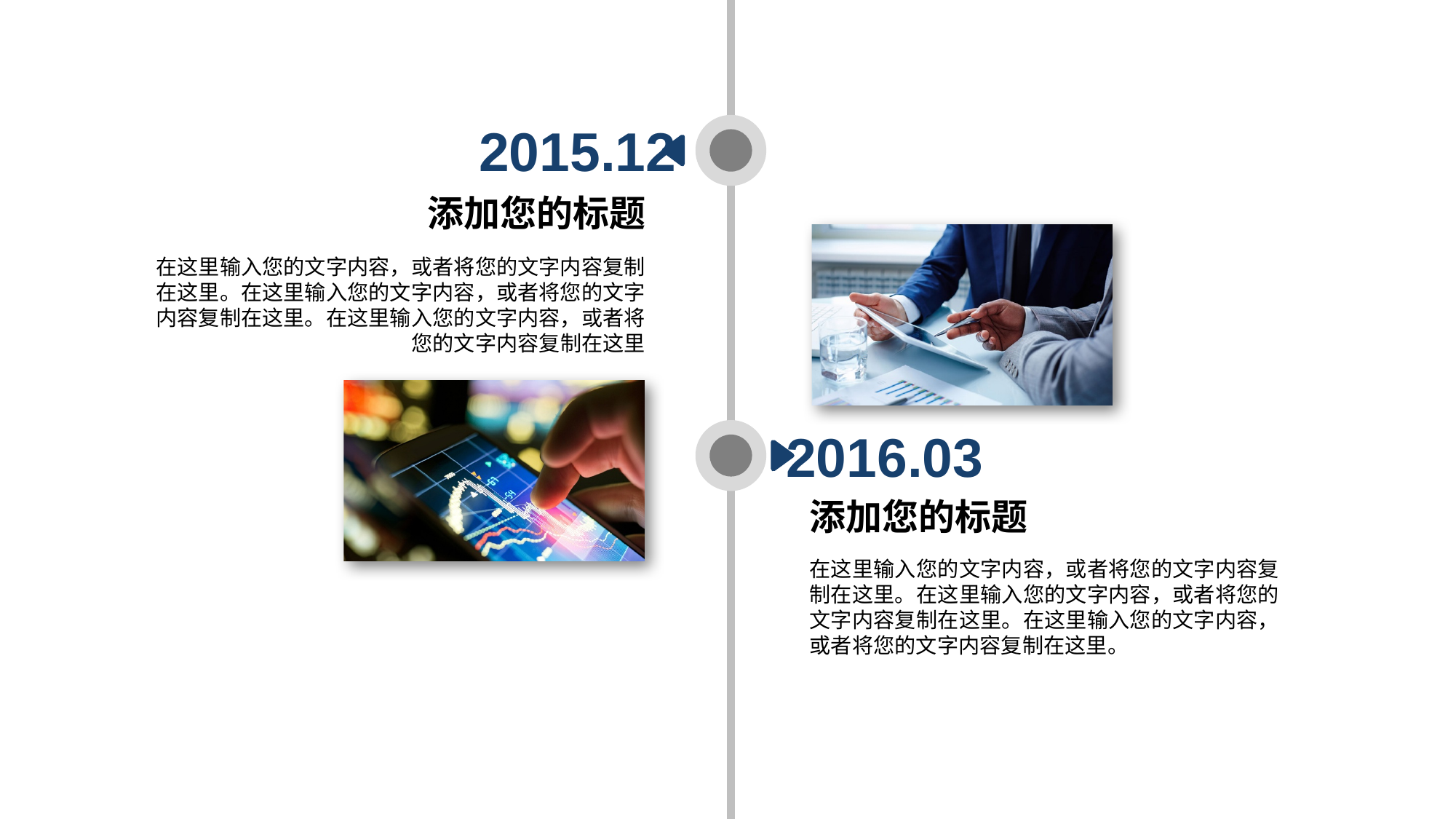

2015.12

添加您的标题

在这里输入您的文字内容，或者将您的文字内容复制在这里。在这里输入您的文字内容，或者将您的文字内容复制在这里。在这里输入您的文字内容，或者将您的文字内容复制在这里

2016.03

添加您的标题

在这里输入您的文字内容，或者将您的文字内容复制在这里。在这里输入您的文字内容，或者将您的文字内容复制在这里。在这里输入您的文字内容，或者将您的文字内容复制在这里。